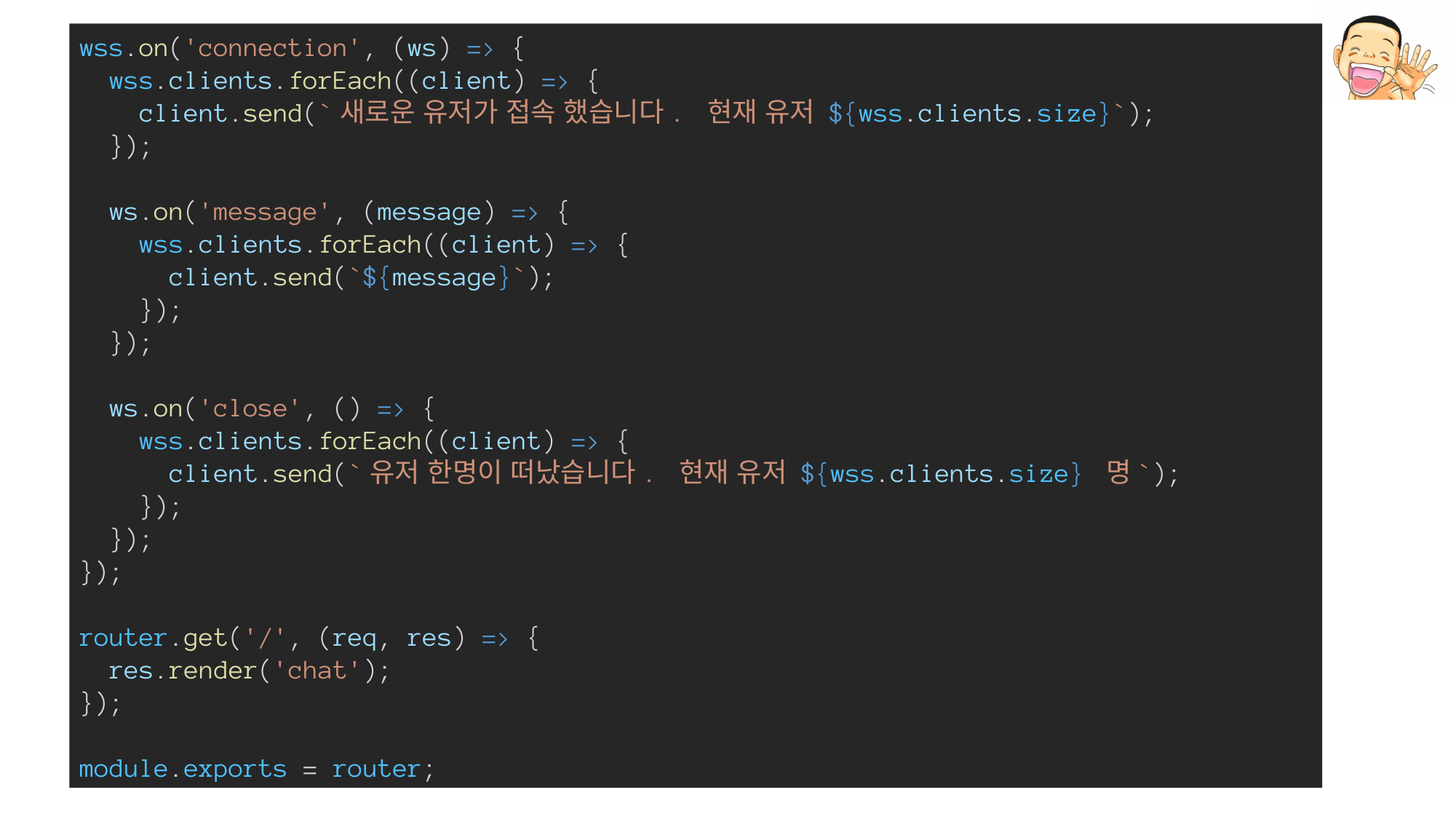

wss.on('connection', (ws) => {
  wss.clients.forEach((client) => {
    client.send(`새로운 유저가 접속 했습니다. 현재 유저 ${wss.clients.size}`);
  });
  ws.on('message', (message) => {
    wss.clients.forEach((client) => {
      client.send(`${message}`);
    });
  });
  ws.on('close', () => {
    wss.clients.forEach((client) => {
      client.send(`유저 한명이 떠났습니다. 현재 유저 ${wss.clients.size} 명`);
    });
  });
});

router.get('/', (req, res) => {
  res.render('chat');
});
module.exports = router;